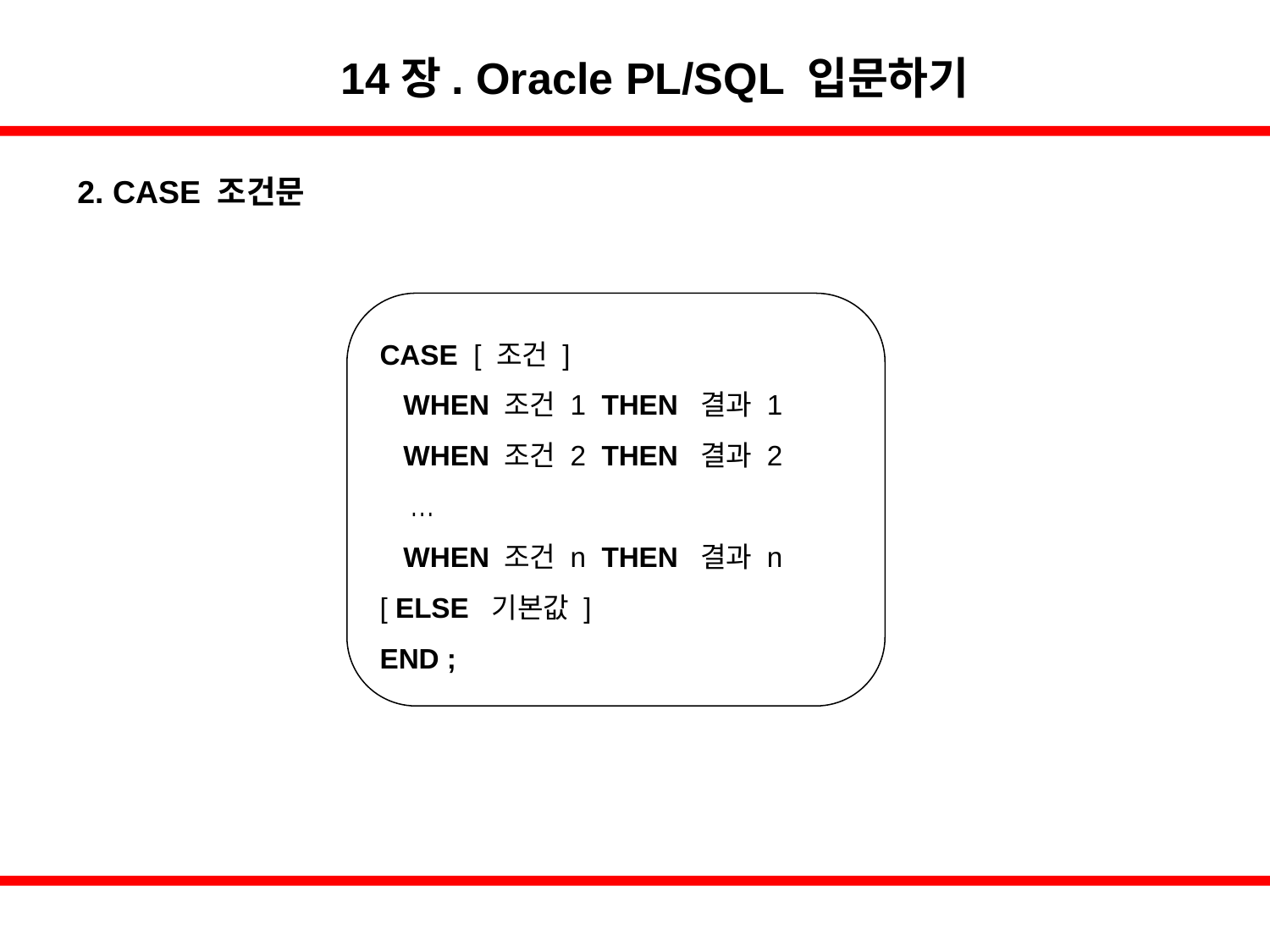

14장. Oracle PL/SQL 입문하기

2. CASE 조건문
CASE  [ 조건 ]
   WHEN 조건 1  THEN  결과 1
   WHEN 조건 2  THEN  결과 2
    …
   WHEN 조건 n  THEN  결과 n
[ ELSE  기본값 ]
END ;